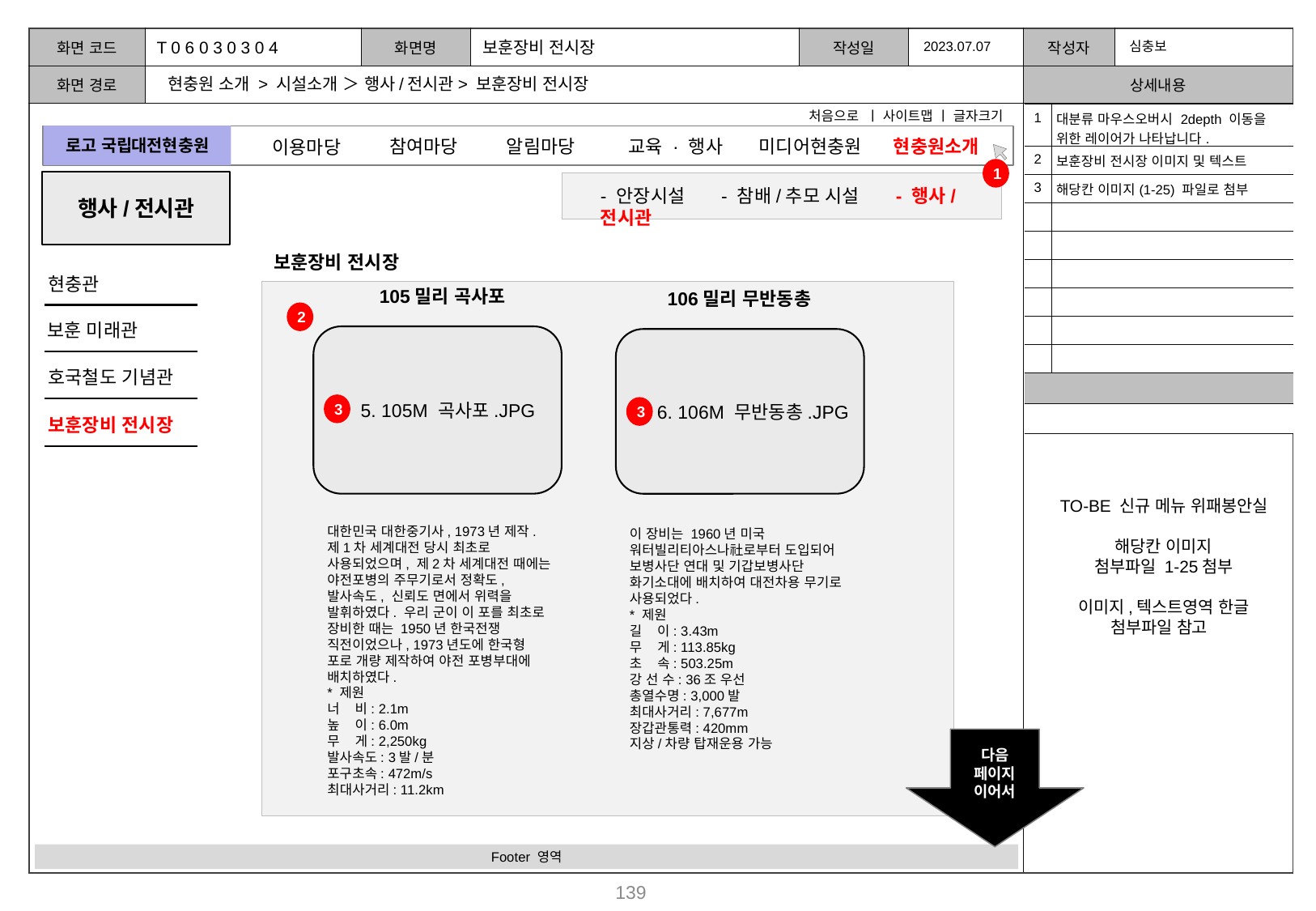

T 0 6 0 3 0 3 0 4
보훈장비 전시장
2023.07.07
심충보
현충원 소개 > 시설소개 ＞ 행사/전시관> 보훈장비 전시장
처음으로  ㅣ 사이트맵 ㅣ 글자크기
| 1 | 대분류 마우스오버시 2depth 이동을 위한 레이어가 나타납니다. |
| --- | --- |
| 2 | 보훈장비 전시장 이미지 및 텍스트 |
| 3 | 해당칸 이미지(1-25) 파일로 첨부 |
|  |  |
|  |  |
|  |  |
|  |  |
|  |  |
|  |  |
|  |  |
|  |  |
로고 국립대전현충원

참여마당
알림마당
미디어현충원
교육 · 행사
현충원소개
이용마당

1
행사/전시관

- 안장시설      - 참배/추모 시설      - 행사/전시관
보훈장비 전시장
현충관
105밀리 곡사포

106밀리 무반동총
2
보훈 미래관
    5. 105M 곡사포.JPG
     6. 106M 무반동총.JPG
호국철도 기념관
3
3
보훈장비 전시장
TO-BE 신규 메뉴 위패봉안실

해당칸 이미지
첨부파일 1-25첨부

이미지,텍스트영역 한글 첨부파일 참고
대한민국 대한중기사, 1973년 제작. 제1차 세계대전 당시 최초로 사용되었으며, 제2차 세계대전 때에는 야전포병의 주무기로서 정확도, 발사속도, 신뢰도 면에서 위력을 발휘하였다. 우리 군이 이 포를 최초로 장비한 때는 1950년 한국전쟁 직전이었으나, 1973년도에 한국형 포로 개량 제작하여 야전 포병부대에 배치하였다.
* 제원
너    비: 2.1m
높    이: 6.0m
무    게: 2,250kg
발사속도: 3발/분
포구초속: 472m/s
최대사거리: 11.2km
이 장비는 1960년 미국 워터빌리티아스나社로부터 도입되어 보병사단 연대 및 기갑보병사단 화기소대에 배치하여 대전차용 무기로 사용되었다.
* 제원
길    이: 3.43m
무    게: 113.85kg
초    속: 503.25m
강 선 수: 36조 우선
총열수명: 3,000발
최대사거리: 7,677m
장갑관통력: 420mm
지상/차량 탑재운용 가능
다음
페이지
이어서
Footer 영역